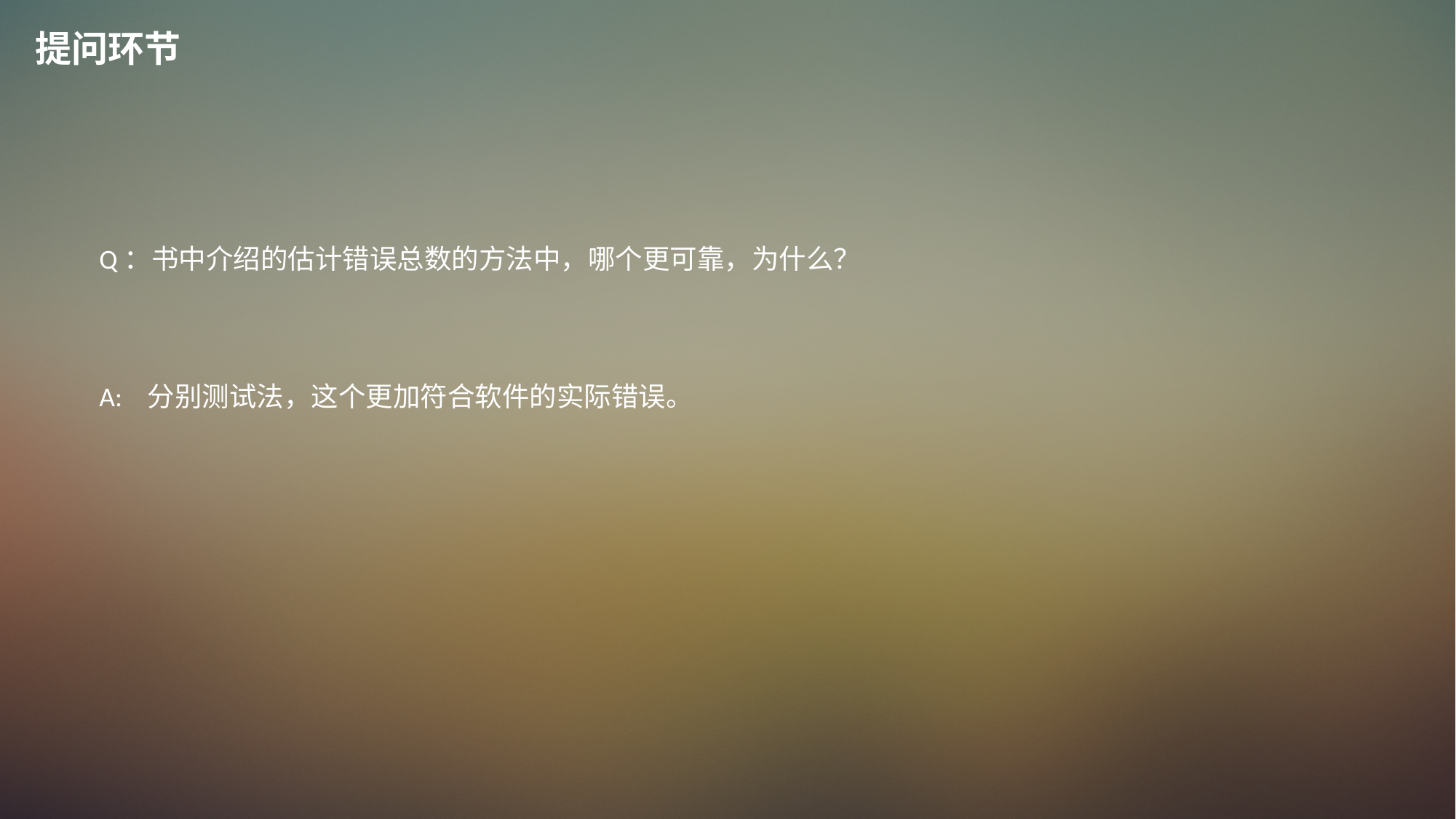

提问环节
Q：书中介绍的估计错误总数的方法中，哪个更可靠，为什么？
A:   分别测试法，这个更加符合软件的实际错误。